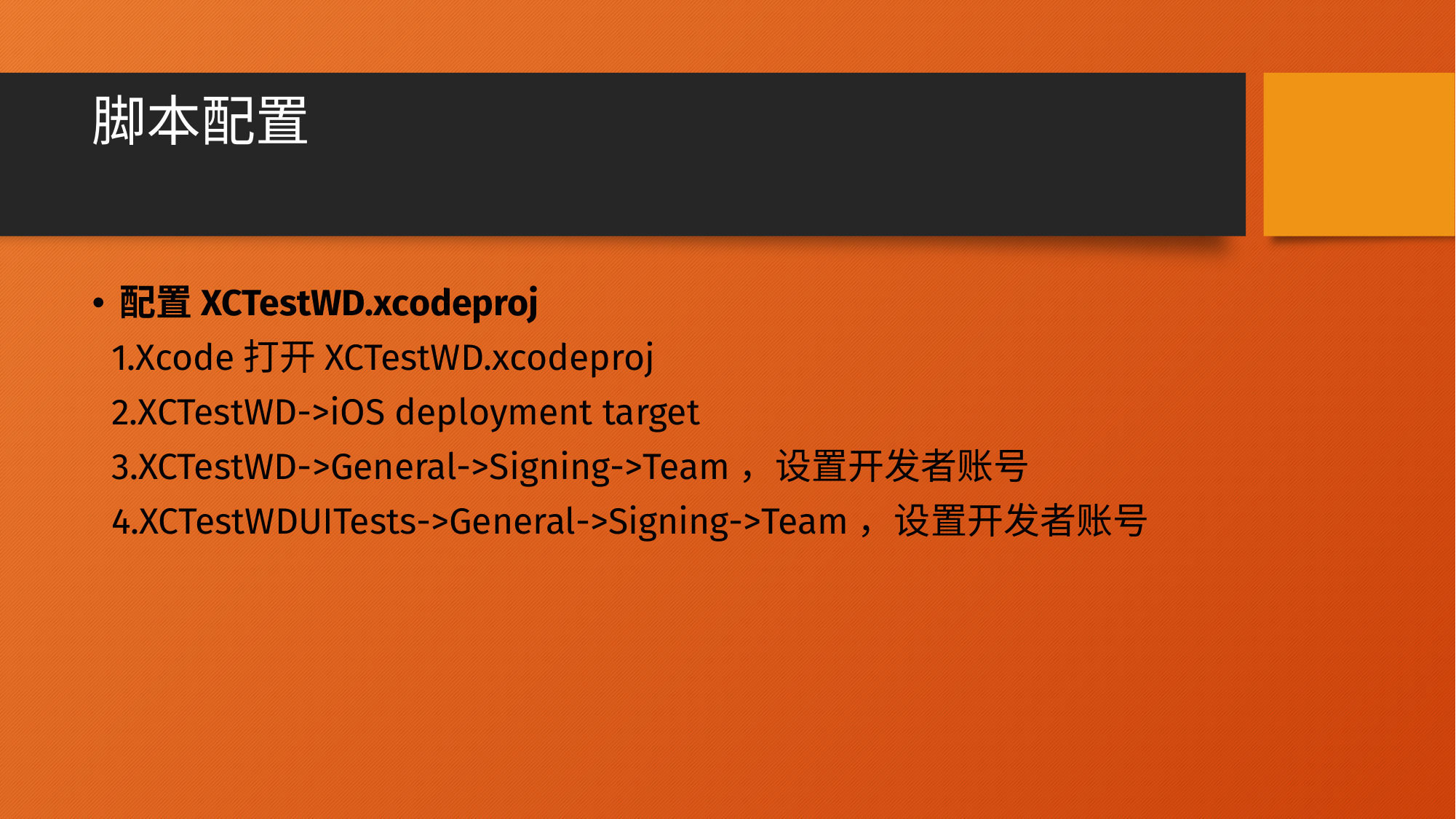

# 脚本配置
配置XCTestWD.xcodeproj
  1.Xcode打开XCTestWD.xcodeproj
  2.XCTestWD->iOS deployment target
  3.XCTestWD->General->Signing->Team，设置开发者账号
  4.XCTestWDUITests->General->Signing->Team，设置开发者账号